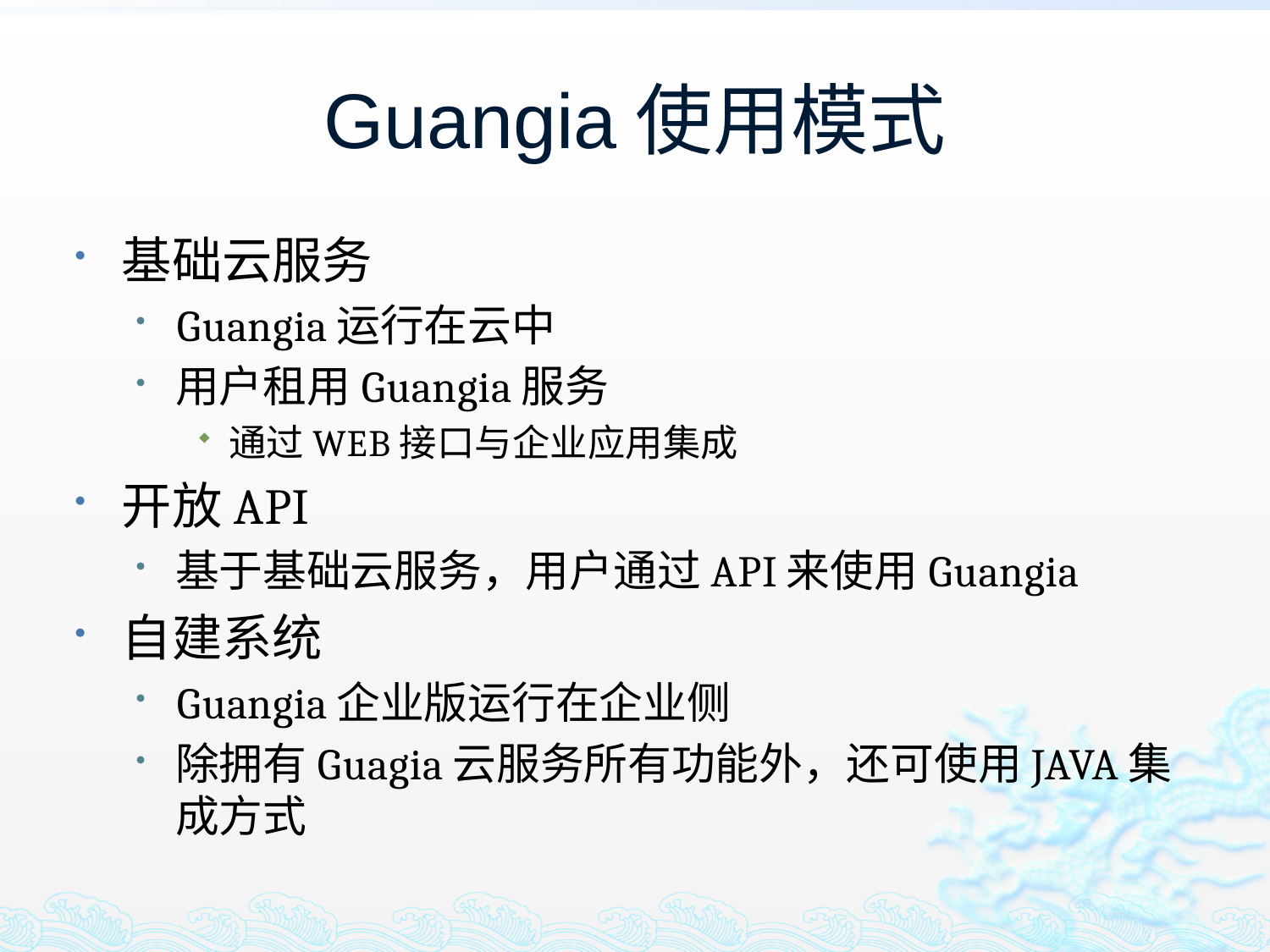

# Guangia使用模式
基础云服务
Guangia运行在云中
用户租用Guangia服务
通过WEB接口与企业应用集成
开放API
基于基础云服务，用户通过API来使用Guangia
自建系统
Guangia企业版运行在企业侧
除拥有Guagia云服务所有功能外，还可使用JAVA集成方式